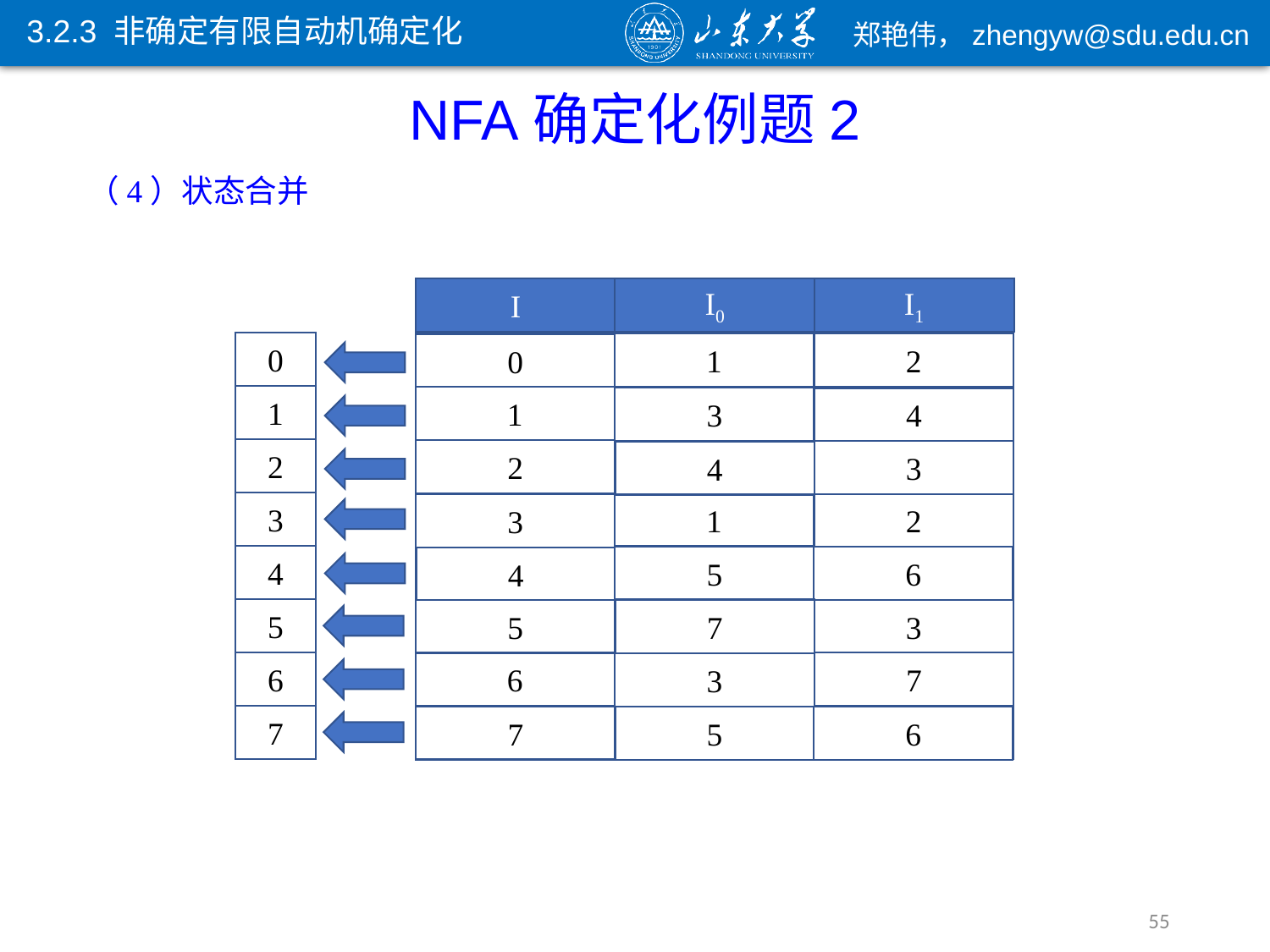

3.2.3 非确定有限自动机确定化
NFA确定化例题2
（4）状态合并
I
I0
I1
0

{X,0,Y}
{1,7}
{2,6}
1
1
1
{1,7}
{1,7}
{1,7}
{2,6}
{2,6}
{2,6}
2
2
2
0
{X,0,Y}
1

{1,7}
{0,Y}
{3,4,5}
3
3
3
3
3
{0,Y}
{0,Y}
{0,Y}
{0,Y}
{0,Y}
{3,4,5}
{3,4,5}
{3,4,5}
4
4
4
2

{2,6}
{3,4,5}
{0,Y}
3

{0,Y}
{1,7}
{2,6}
4

{3,4,5}
{8,10}
{9,11}
6
6
6
{9,11}
{9,11}
{9,11}
5
5
5
{8,10}
{8,10}
{8,10}
5

{8,10}
{4,5}
{0,Y}
{4,5}
{4,5}
{4,5}
7
7
7
{9,11}
{0,Y}
{4,5}
6

7

{4,5}
{8,10}
{9,11}
55